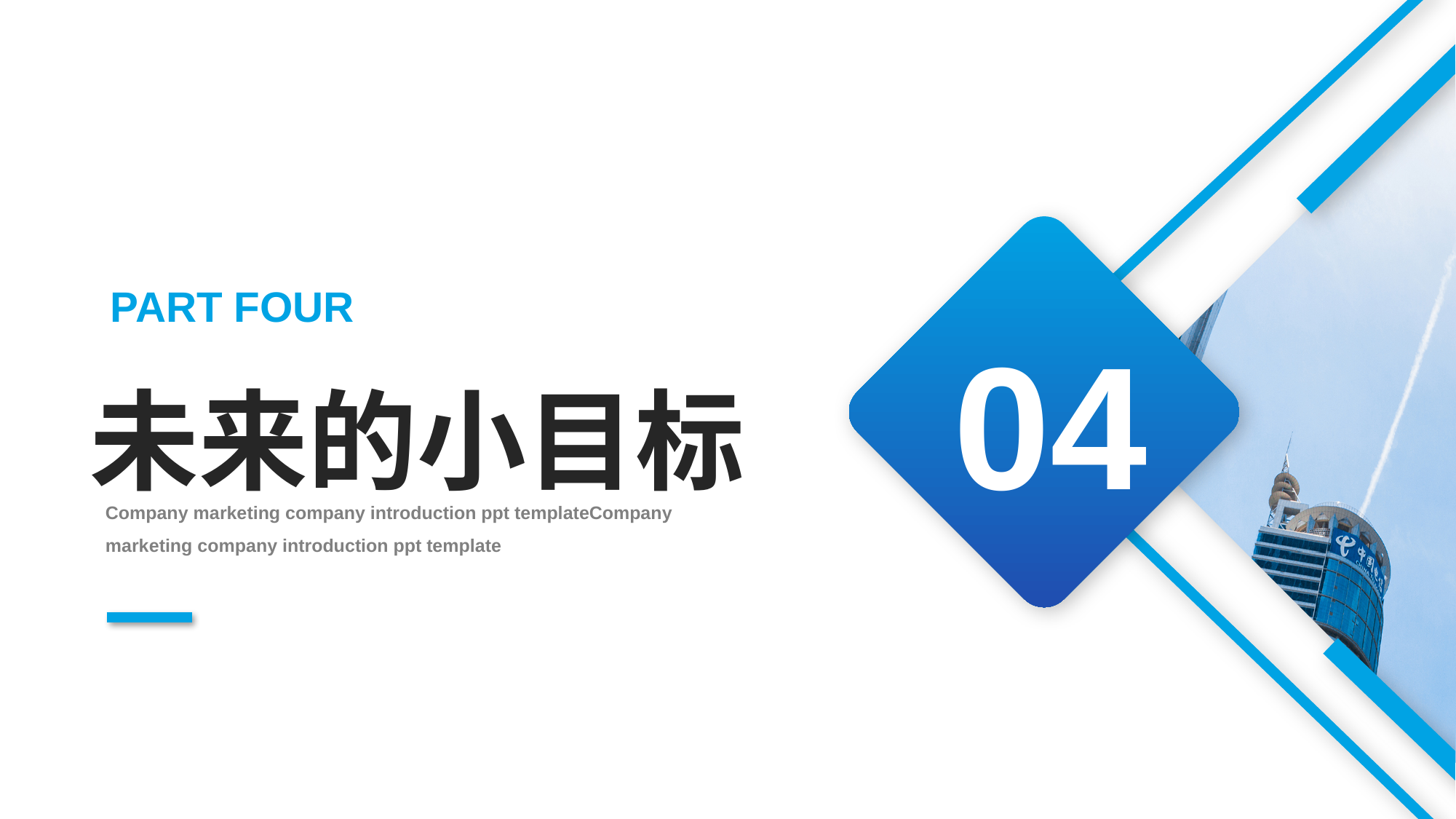

04
PART FOUR
未来的小目标
Company marketing company introduction ppt templateCompany marketing company introduction ppt template